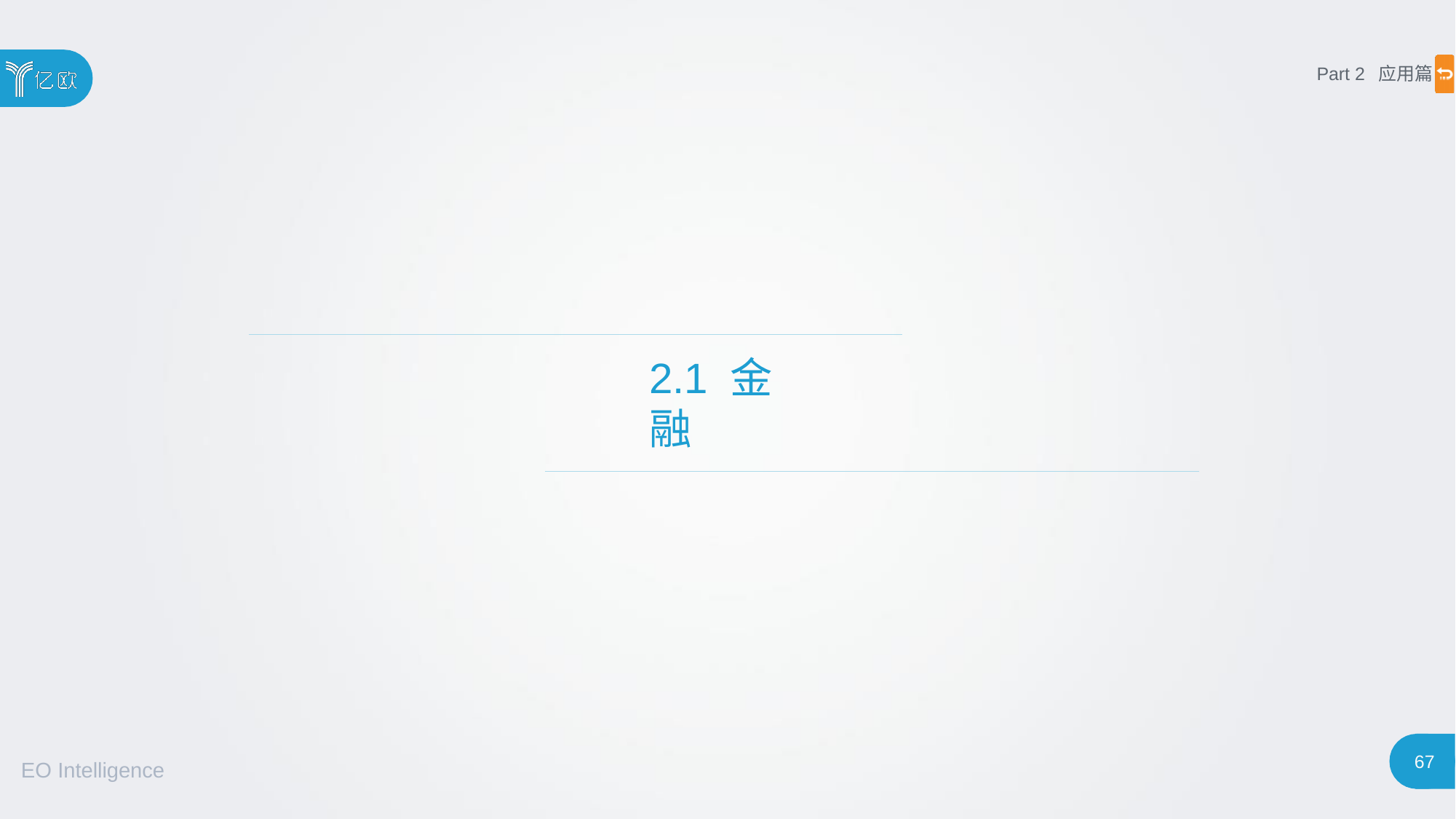

Part 2 应用篇
# 2.1 金融
67
EO Intelligence